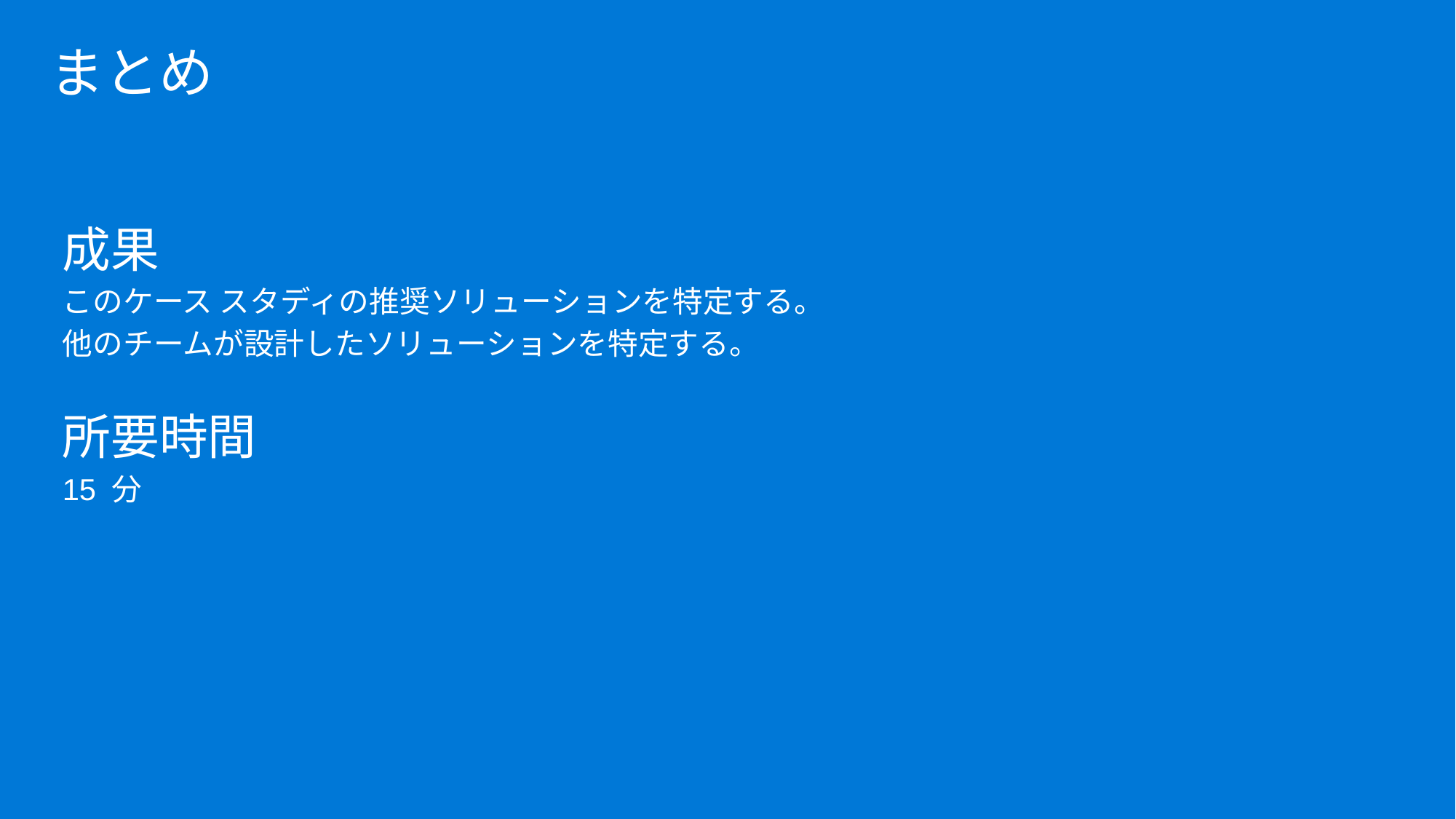

# まとめ
成果
このケース スタディの推奨ソリューションを特定する。
他のチームが設計したソリューションを特定する。

所要時間
15 分